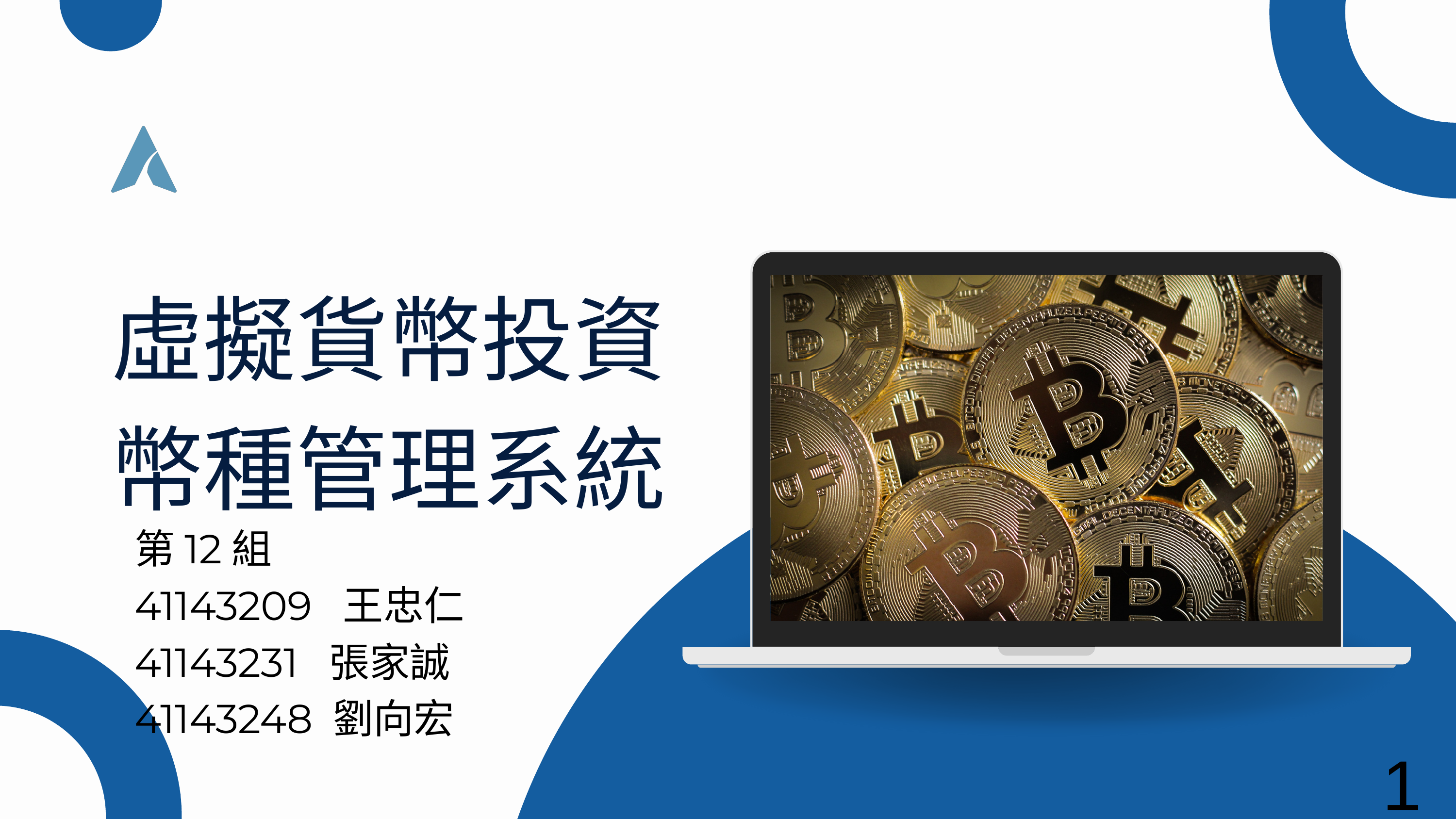

虛擬貨幣投資幣種管理系統

第12組
41143209  王忠仁
41143231  張家誠
41143248 劉向宏

1